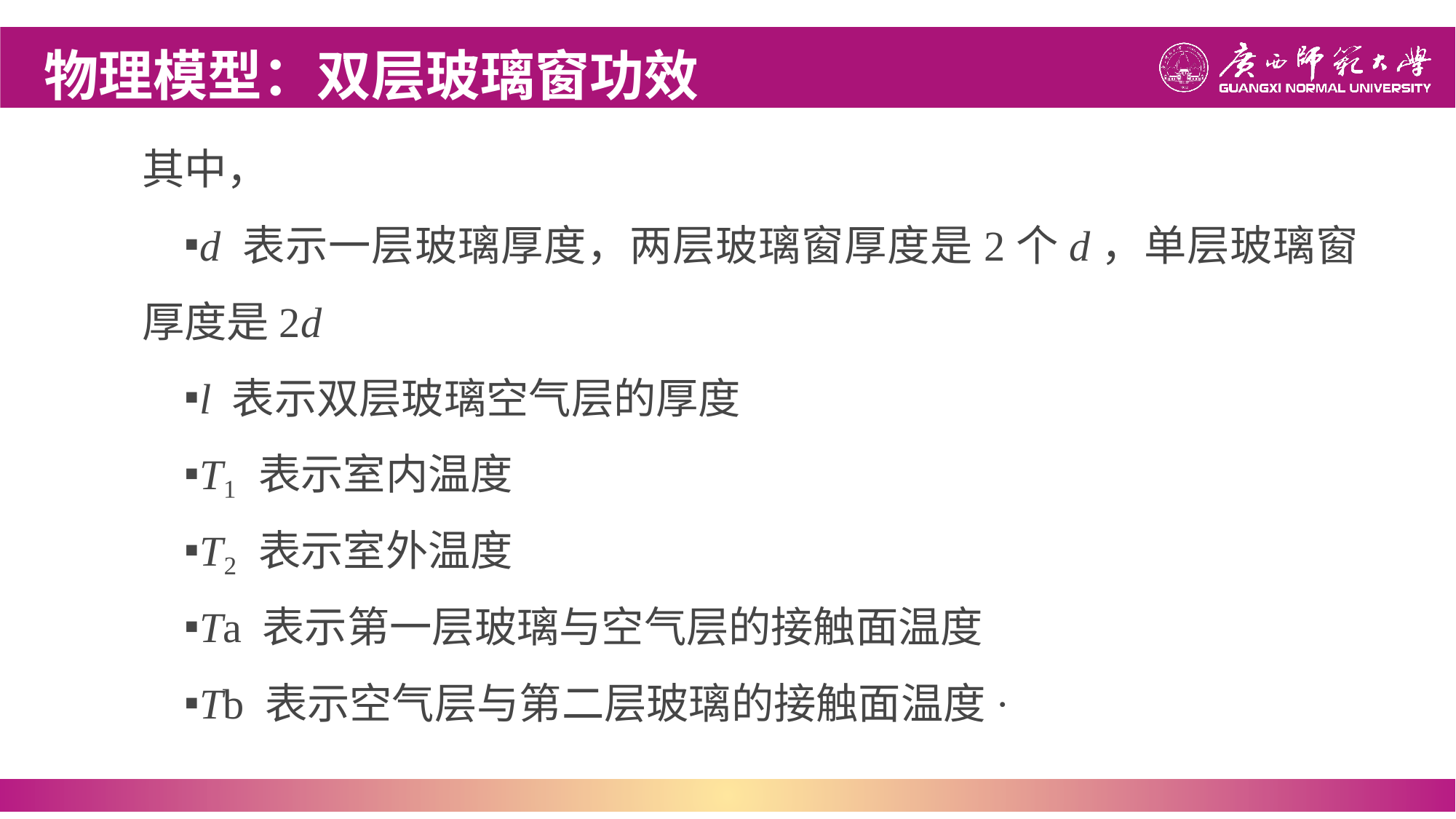

物理模型：双层玻璃窗功效
其中，
d 表示一层玻璃厚度，两层玻璃窗厚度是2个d，单层玻璃窗厚度是2d
l 表示双层玻璃空气层的厚度
T₁ 表示室内温度
T₂ 表示室外温度
Ta 表示第一层玻璃与空气层的接触面温度
Tb 表示空气层与第二层玻璃的接触面温度·